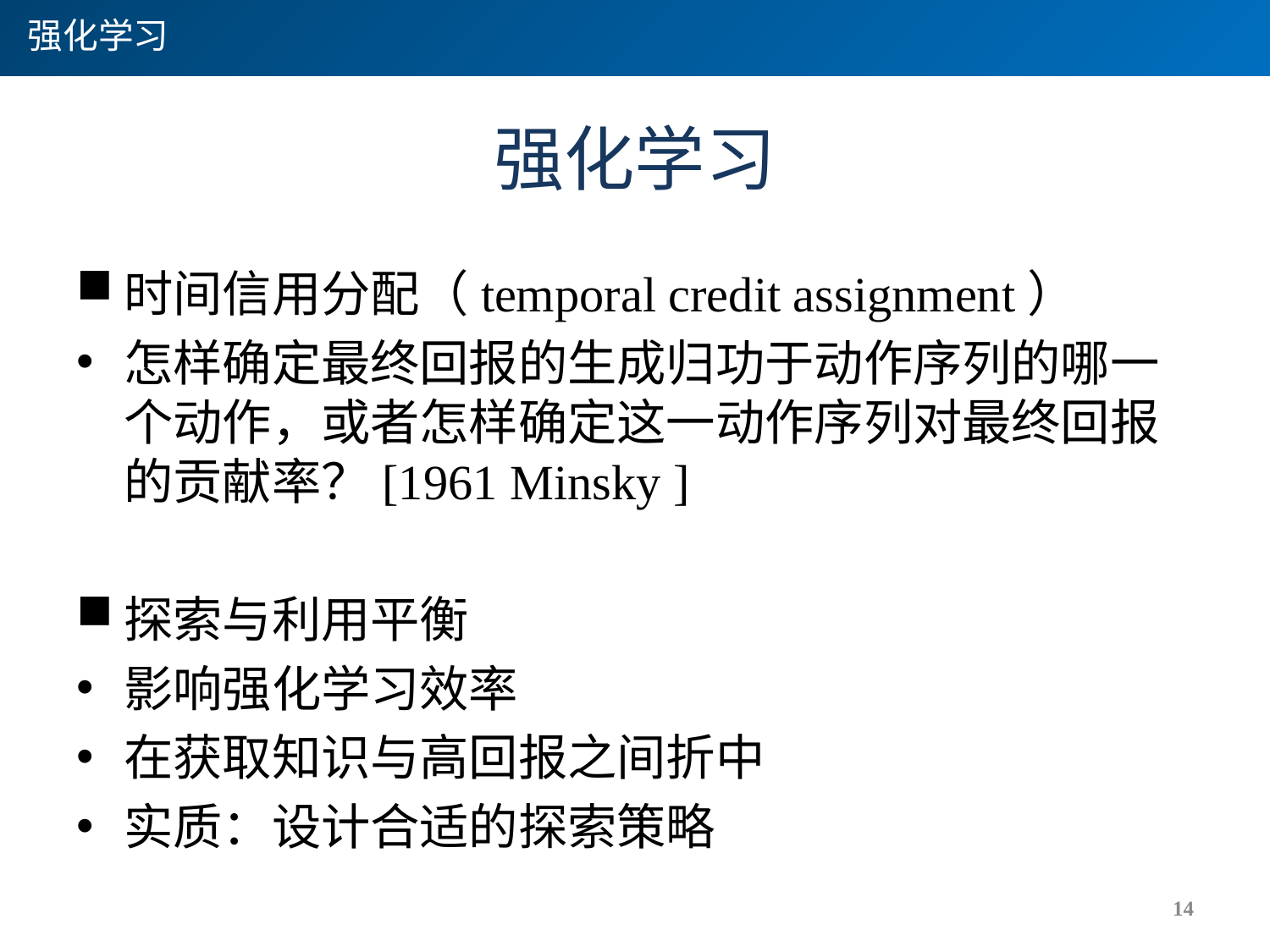

强化学习

# 强化学习
时间信用分配（temporal credit assignment）
怎样确定最终回报的生成归功于动作序列的哪一个动作，或者怎样确定这一动作序列对最终回报的贡献率？[1961 Minsky ]

探索与利用平衡
影响强化学习效率
在获取知识与高回报之间折中
实质：设计合适的探索策略
14